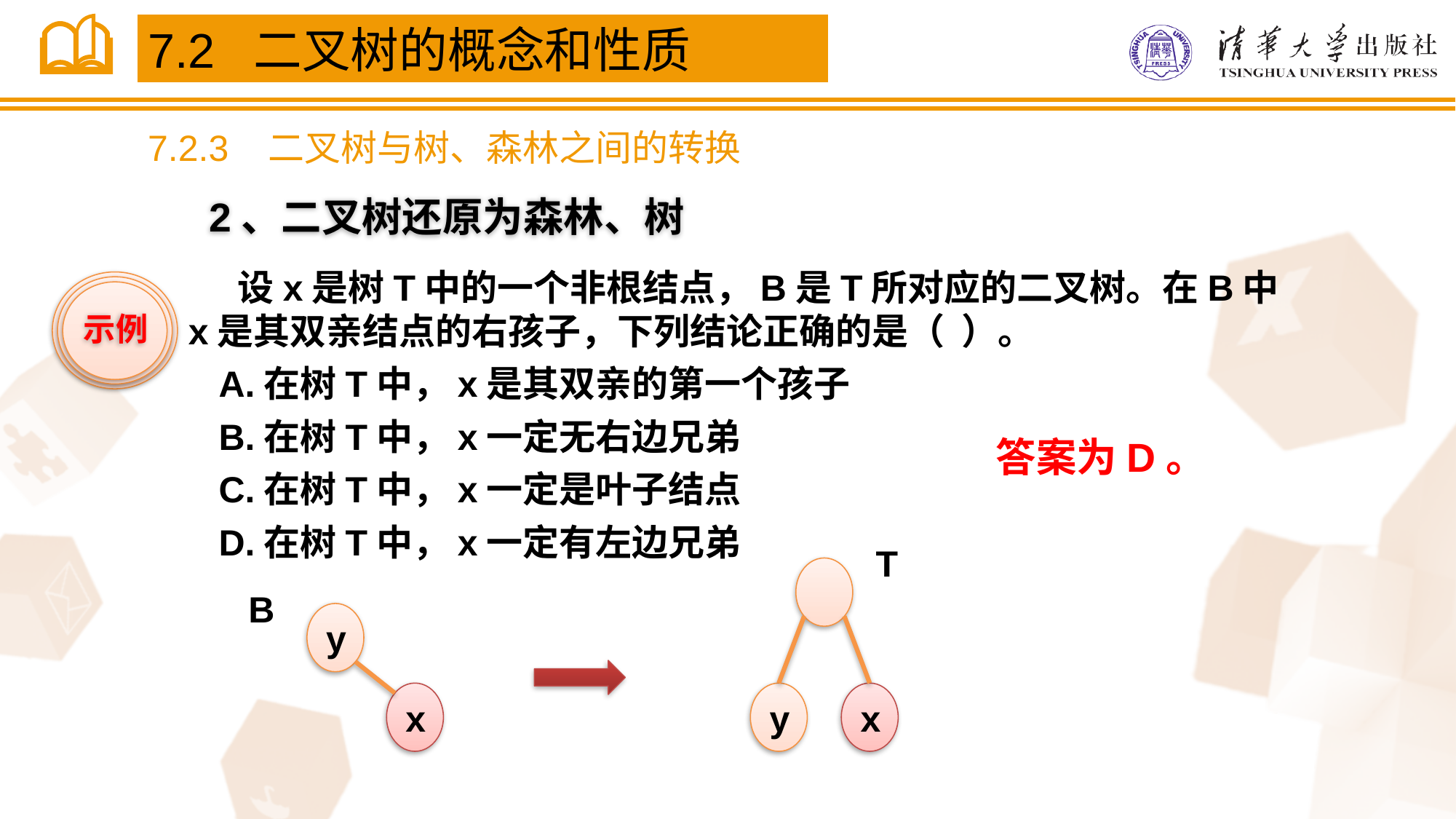

7.2  二叉树的概念和性质

7.2.3   二叉树与树、森林之间的转换
 2、二叉树还原为森林、树
     设x是树T中的一个非根结点，B是T所对应的二叉树。在B中x是其双亲结点的右孩子，下列结论正确的是（  ）。
   A.在树T中，x是其双亲的第一个孩子
   B.在树T中，x一定无右边兄弟
   C.在树T中，x一定是叶子结点
   D.在树T中，x一定有左边兄弟

示例
答案为D。
T

B
y

x
y
x